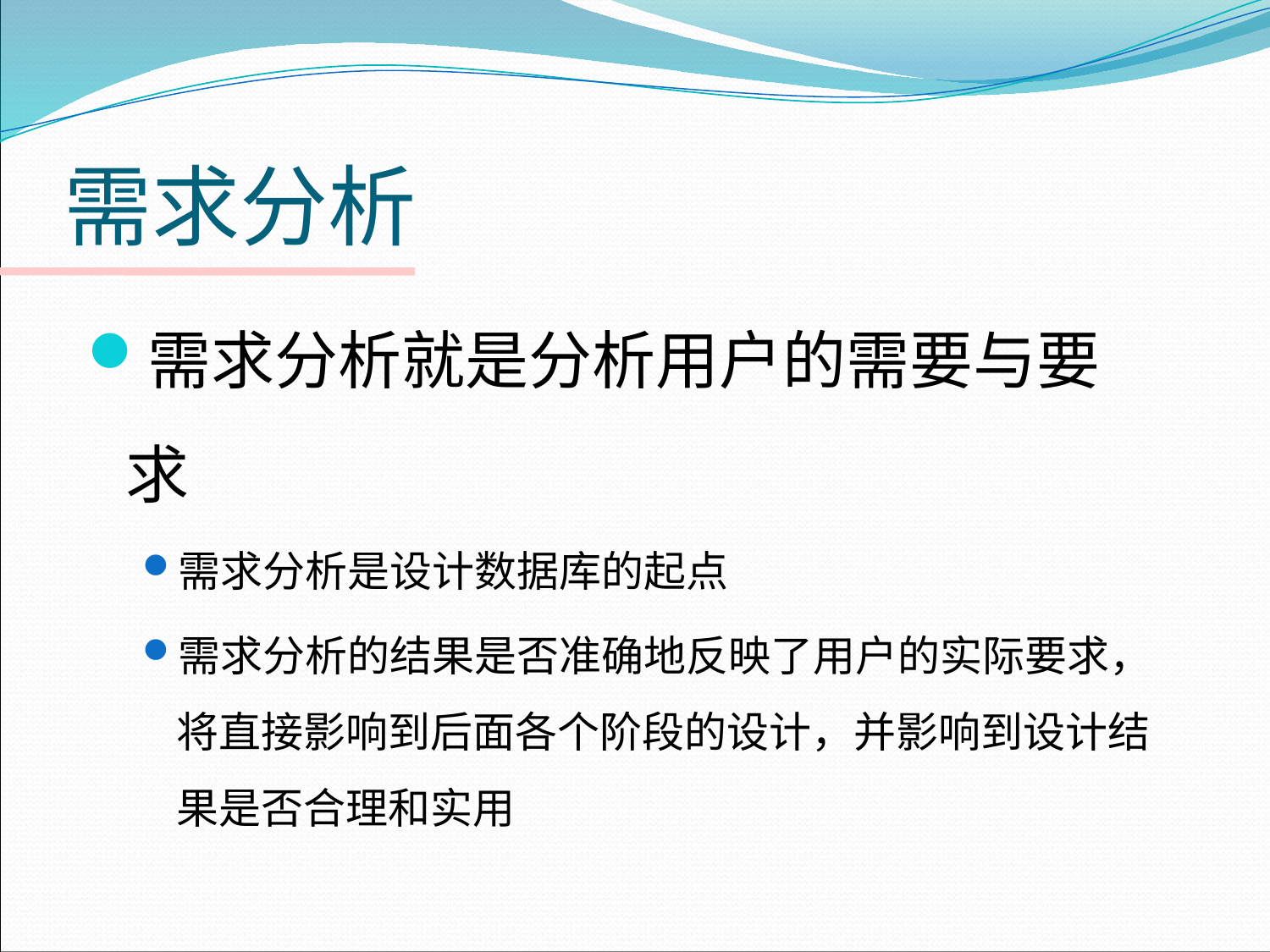

# 需求分析
需求分析就是分析用户的需要与要求
需求分析是设计数据库的起点
需求分析的结果是否准确地反映了用户的实际要求，将直接影响到后面各个阶段的设计，并影响到设计结果是否合理和实用

677